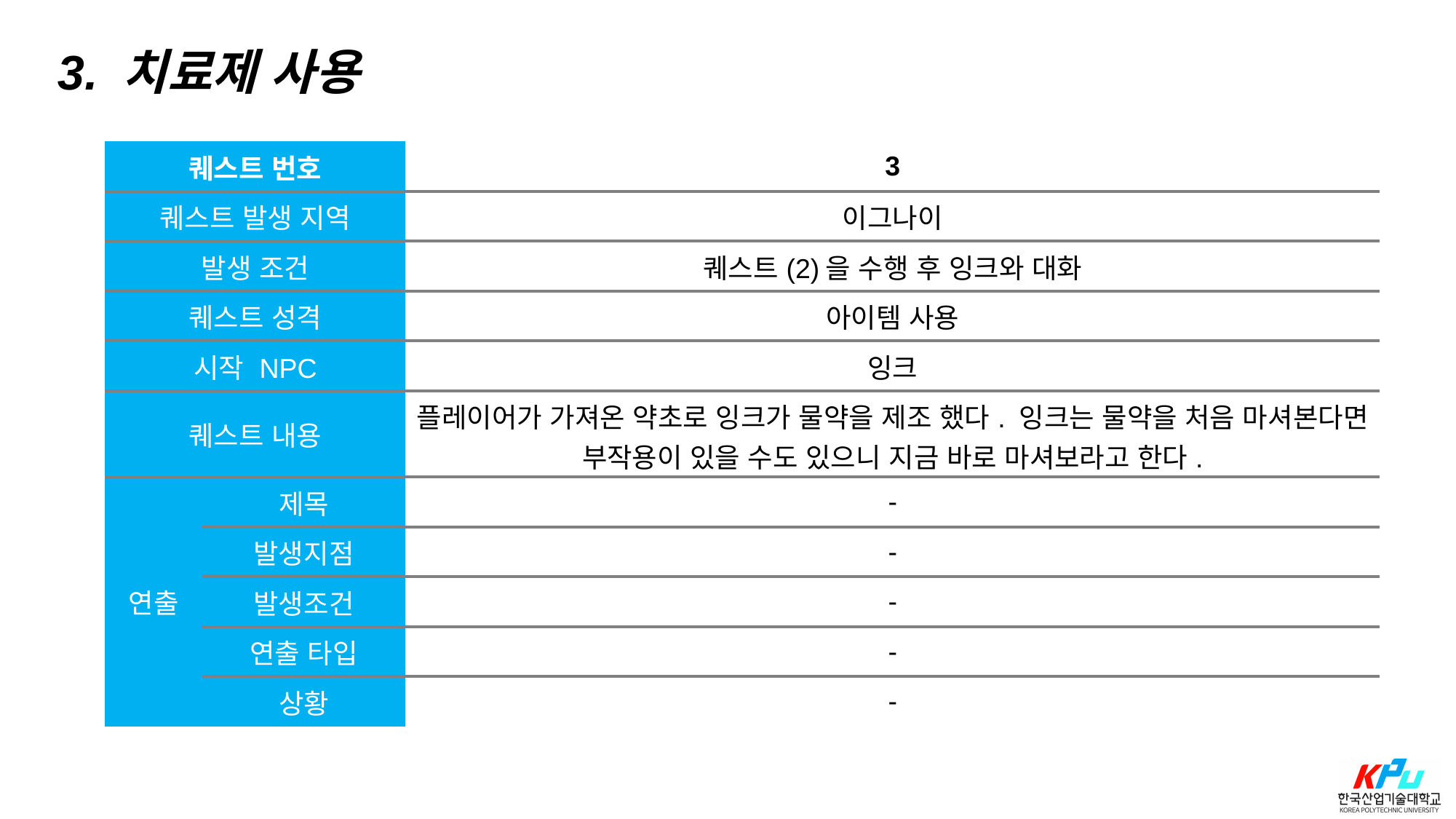

3. 치료제 사용
| 퀘스트 번호 |  | 3 |
| --- | --- | --- |
| 퀘스트 발생 지역 |  | 이그나이 |
| 발생 조건 |  | 퀘스트(2)을 수행 후 잉크와 대화 |
| 퀘스트 성격 |  | 아이템 사용 |
| 시작 NPC |  | 잉크 |
| 퀘스트 내용 |  | 플레이어가 가져온 약초로 잉크가 물약을 제조 했다. 잉크는 물약을 처음 마셔본다면 부작용이 있을 수도 있으니 지금 바로 마셔보라고 한다. |
| 연출 | 제목 | - |
|  | 발생지점 | - |
|  | 발생조건 | - |
|  | 연출 타입 | - |
|  | 상황 | - |